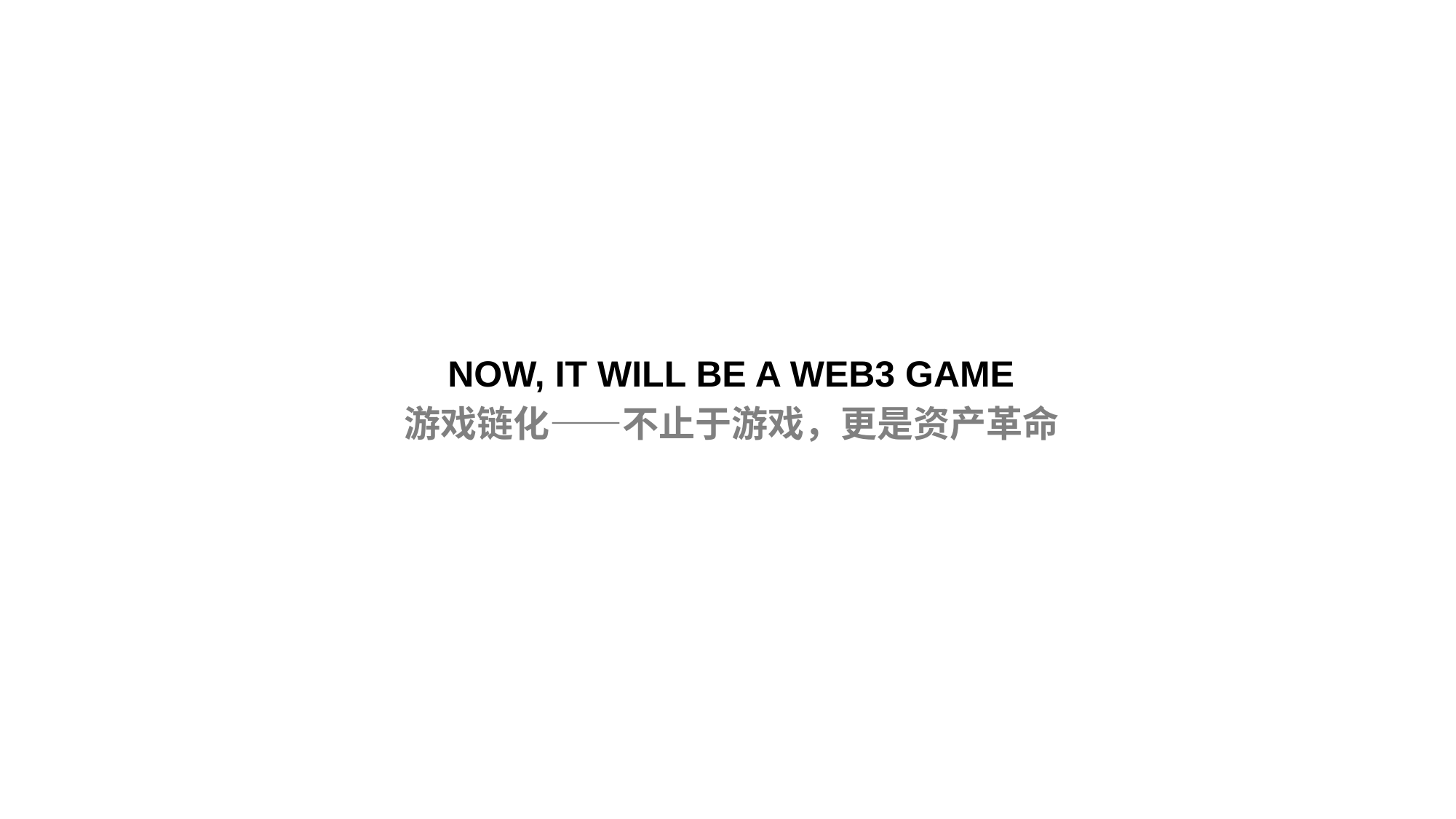

NOW, IT WILL BE A WEB3 GAME
游戏链化——不止于游戏，更是资产革命